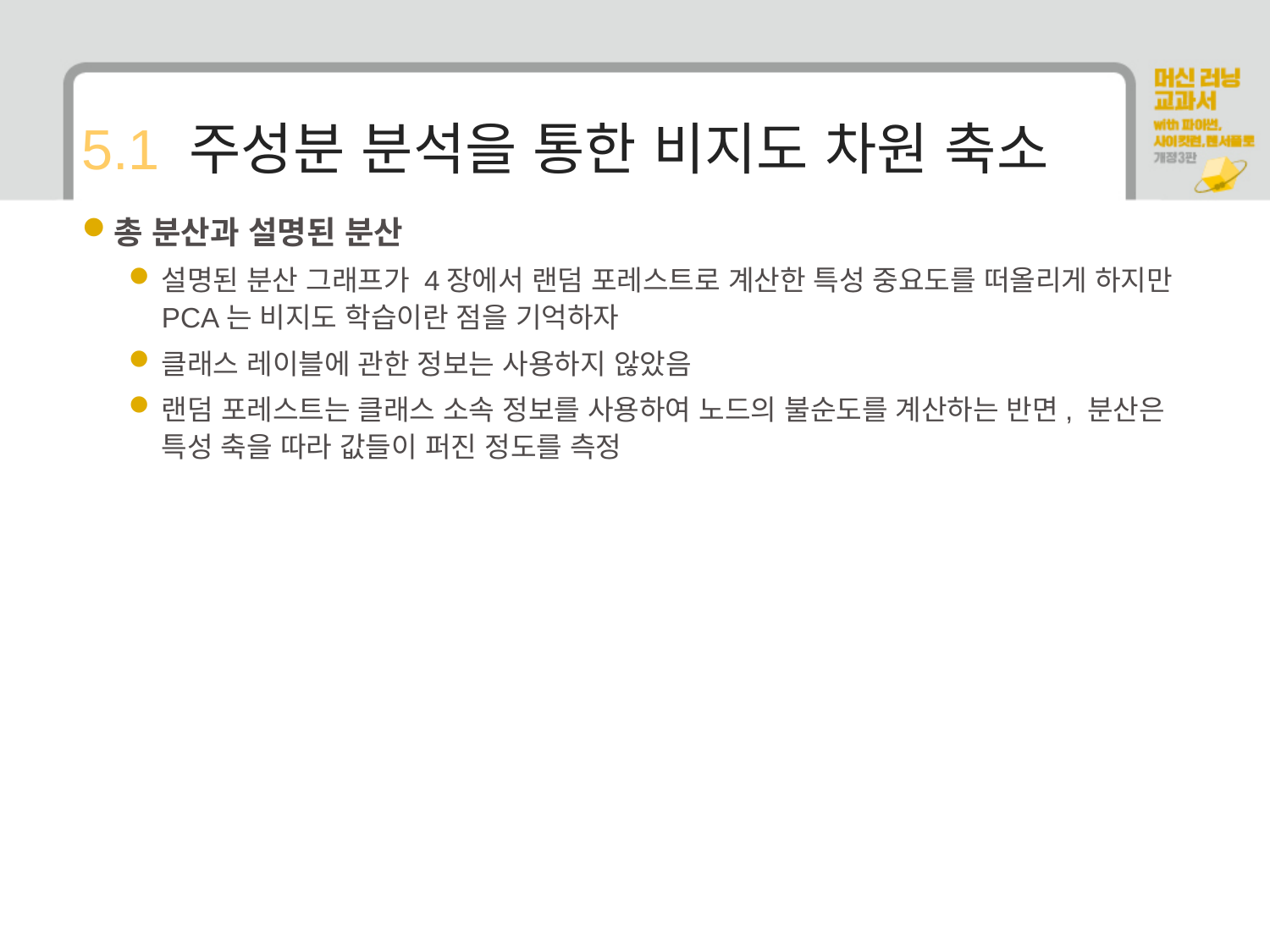

# 5.1 주성분 분석을 통한 비지도 차원 축소
총 분산과 설명된 분산
설명된 분산 그래프가 4장에서 랜덤 포레스트로 계산한 특성 중요도를 떠올리게 하지만 PCA는 비지도 학습이란 점을 기억하자
클래스 레이블에 관한 정보는 사용하지 않았음
랜덤 포레스트는 클래스 소속 정보를 사용하여 노드의 불순도를 계산하는 반면, 분산은 특성 축을 따라 값들이 퍼진 정도를 측정